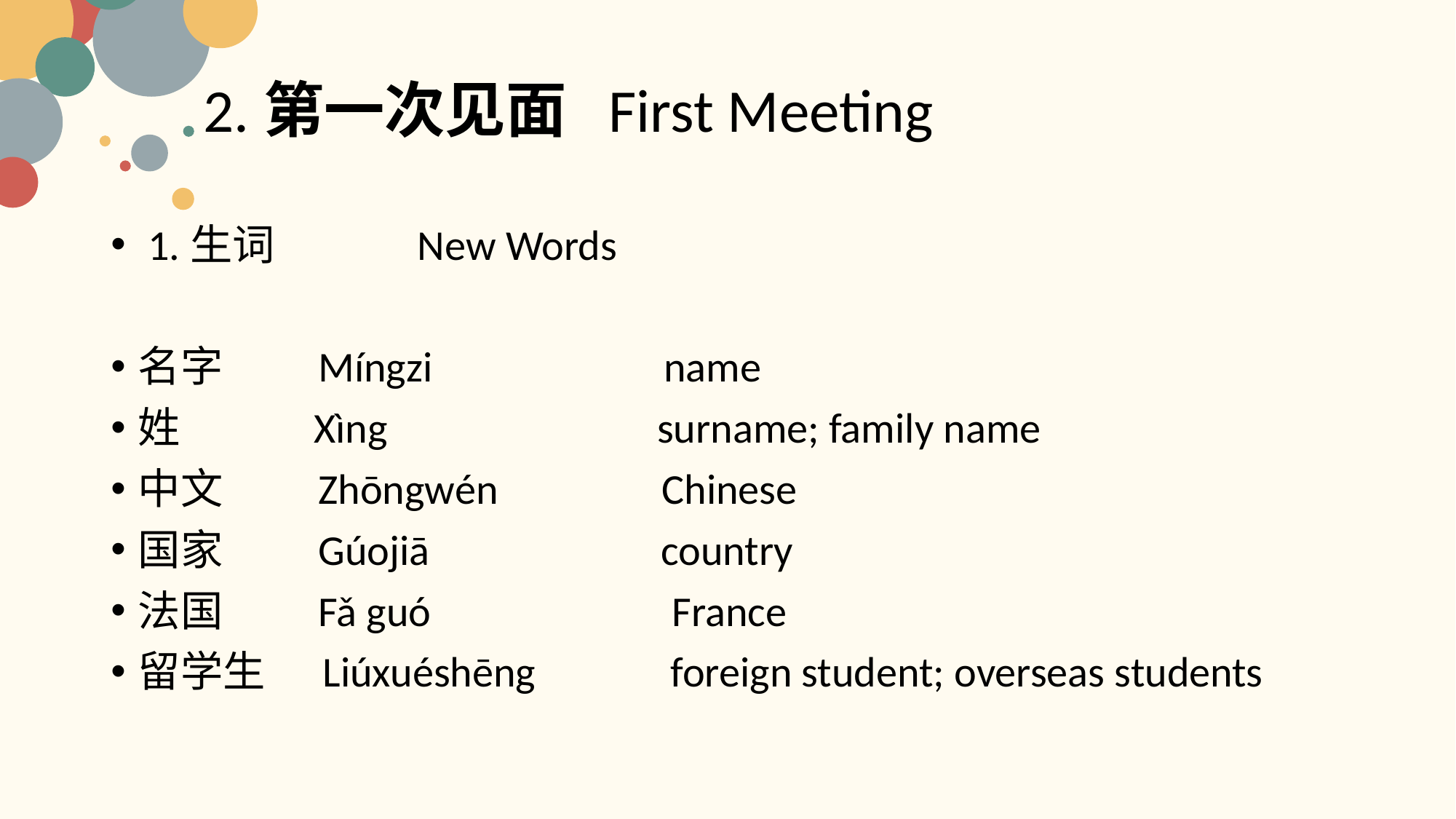

# 2.第一次见面  First Meeting
 1.生词              New Words

名字         Míngzi                        name
姓             Xìng                            surname; family name
中文         Zhōngwén                 Chinese
国家         Gúojiā                        country
法国         Fǎ guó                         France
留学生     Liúxuéshēng              foreign student; overseas students